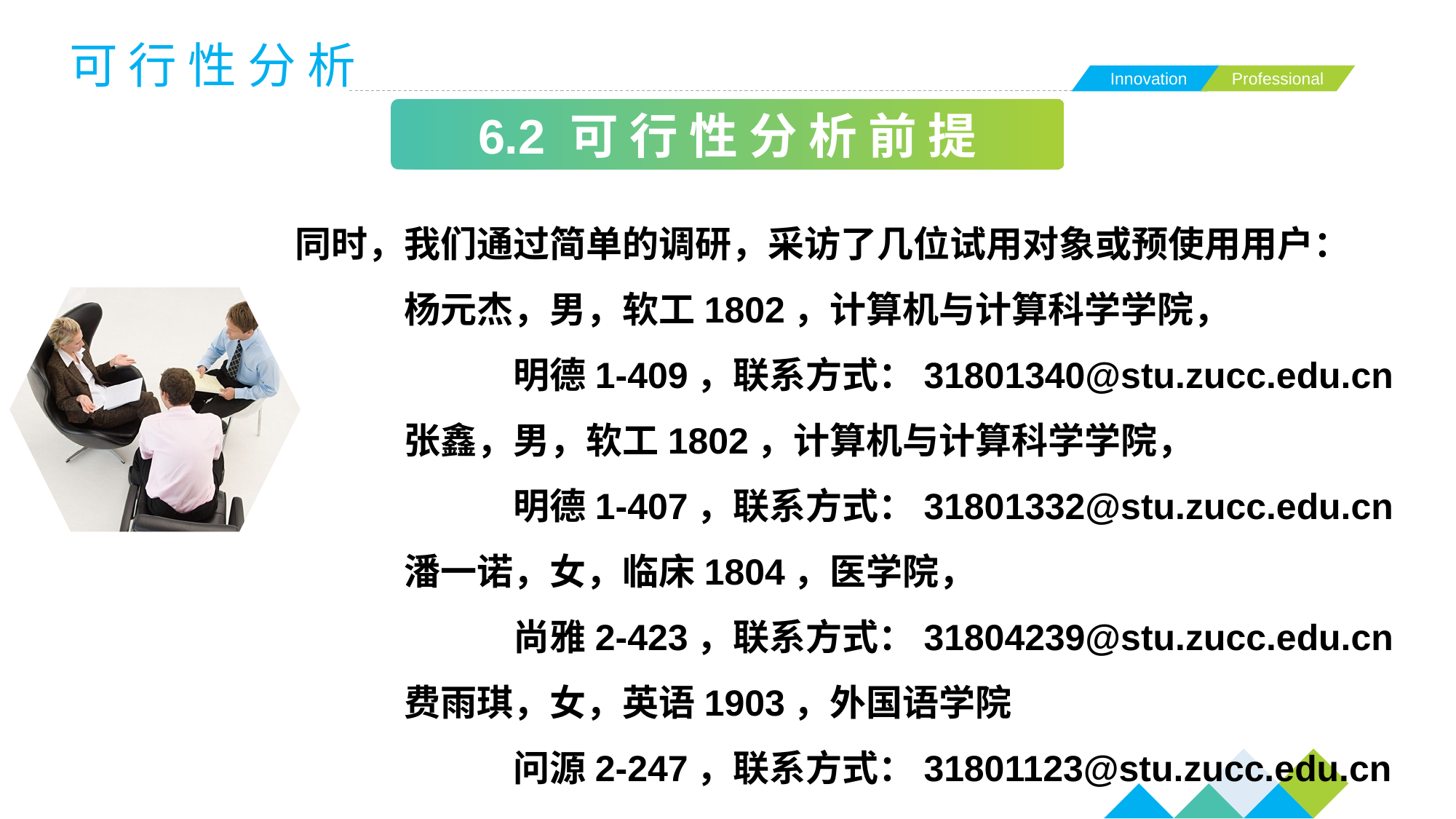

可 行 性 分 析
6.2 可 行 性 分 析 前 提
同时，我们通过简单的调研，采访了几位试用对象或预使用用户：
	杨元杰，男，软工1802，计算机与计算科学学院，
		明德1-409，联系方式：31801340@stu.zucc.edu.cn
	张鑫，男，软工1802，计算机与计算科学学院，
		明德1-407，联系方式：31801332@stu.zucc.edu.cn
	潘一诺，女，临床1804，医学院，
		尚雅2-423，联系方式：31804239@stu.zucc.edu.cn
	费雨琪，女，英语1903，外国语学院
		问源2-247，联系方式：31801123@stu.zucc.edu.cn